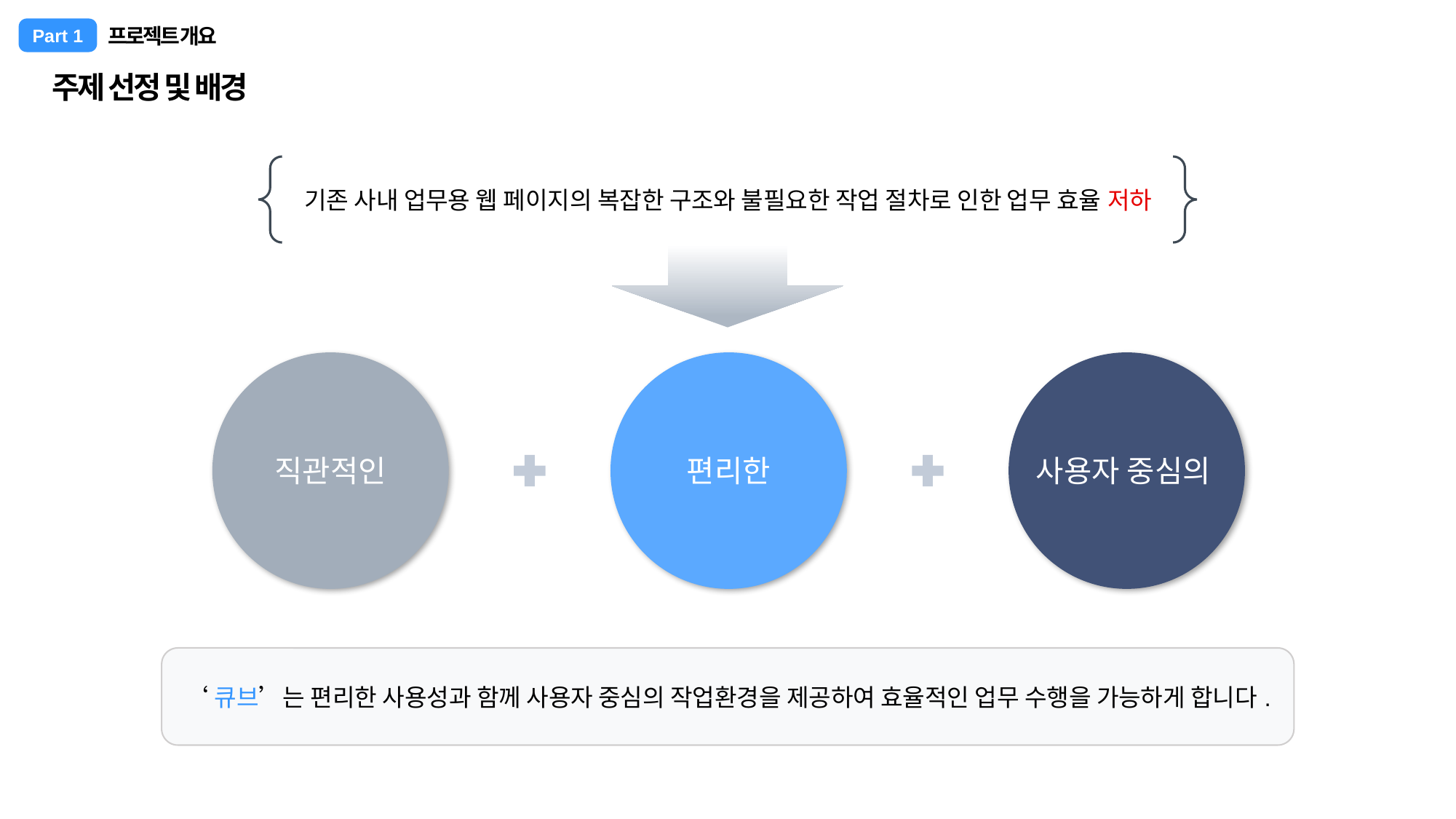

프로젝트 개요

Part 1
주제 선정 및 배경

기존 사내 업무용 웹 페이지의 복잡한 구조와 불필요한 작업 절차로 인한 업무 효율 저하

직관적인

편리한

사용자 중심의

‘큐브’는 편리한 사용성과 함께 사용자 중심의 작업환경을 제공하여 효율적인 업무 수행을 가능하게 합니다.
4